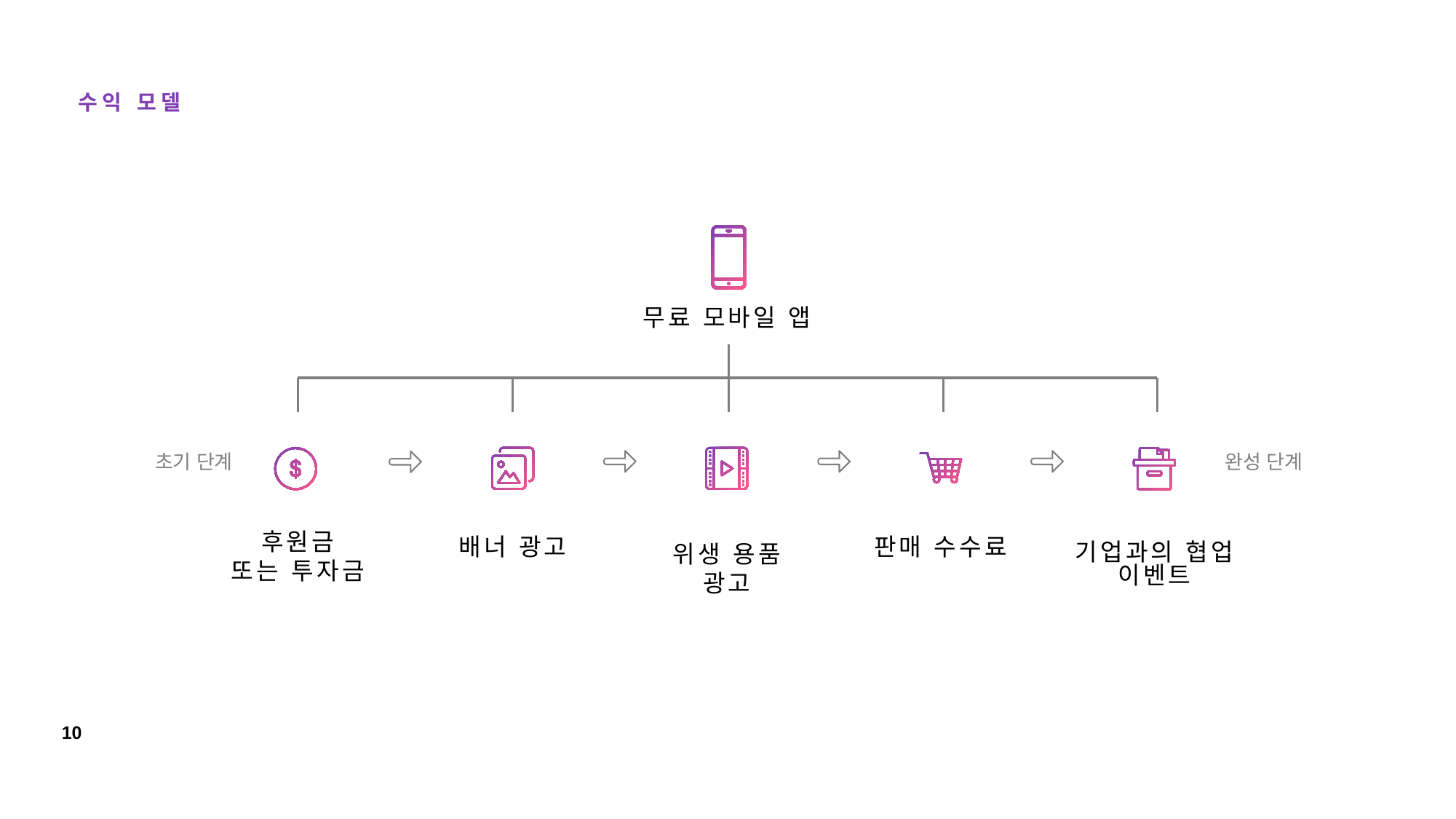

수익 모델

무료 모바일 앱
초기 단계
완성 단계

후원금
또는 투자금
판매 수수료
기업과의 협업
이벤트
배너 광고
위생 용품
광고